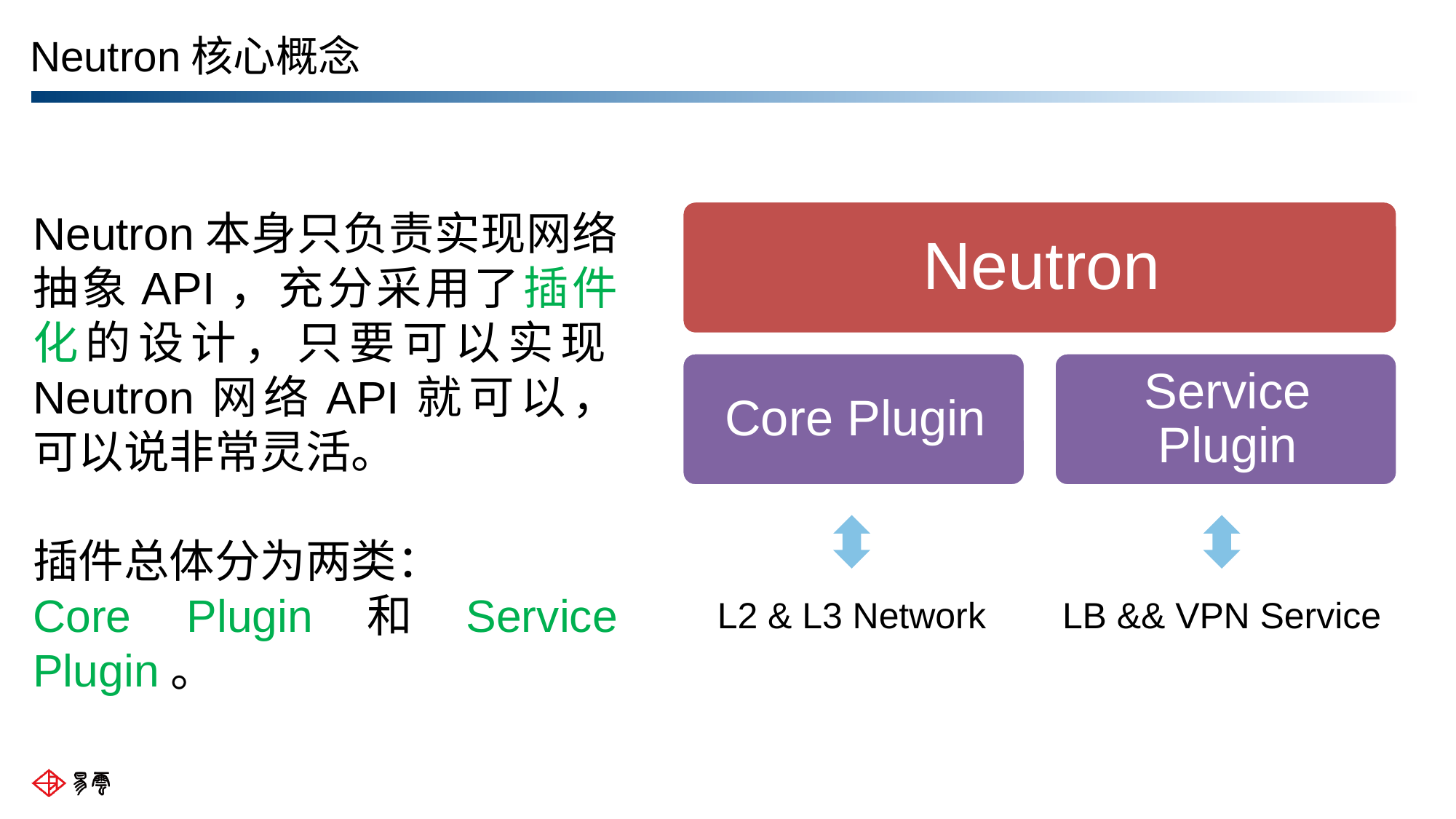

Neutron核心概念
Neutron本身只负责实现网络抽象API，充分采用了插件化的设计，只要可以实现Neutron网络API就可以，可以说非常灵活。

插件总体分为两类：
Core Plugin和Service Plugin。
Neutron
Core Plugin
Service Plugin

L2 & L3 Network
LB && VPN Service